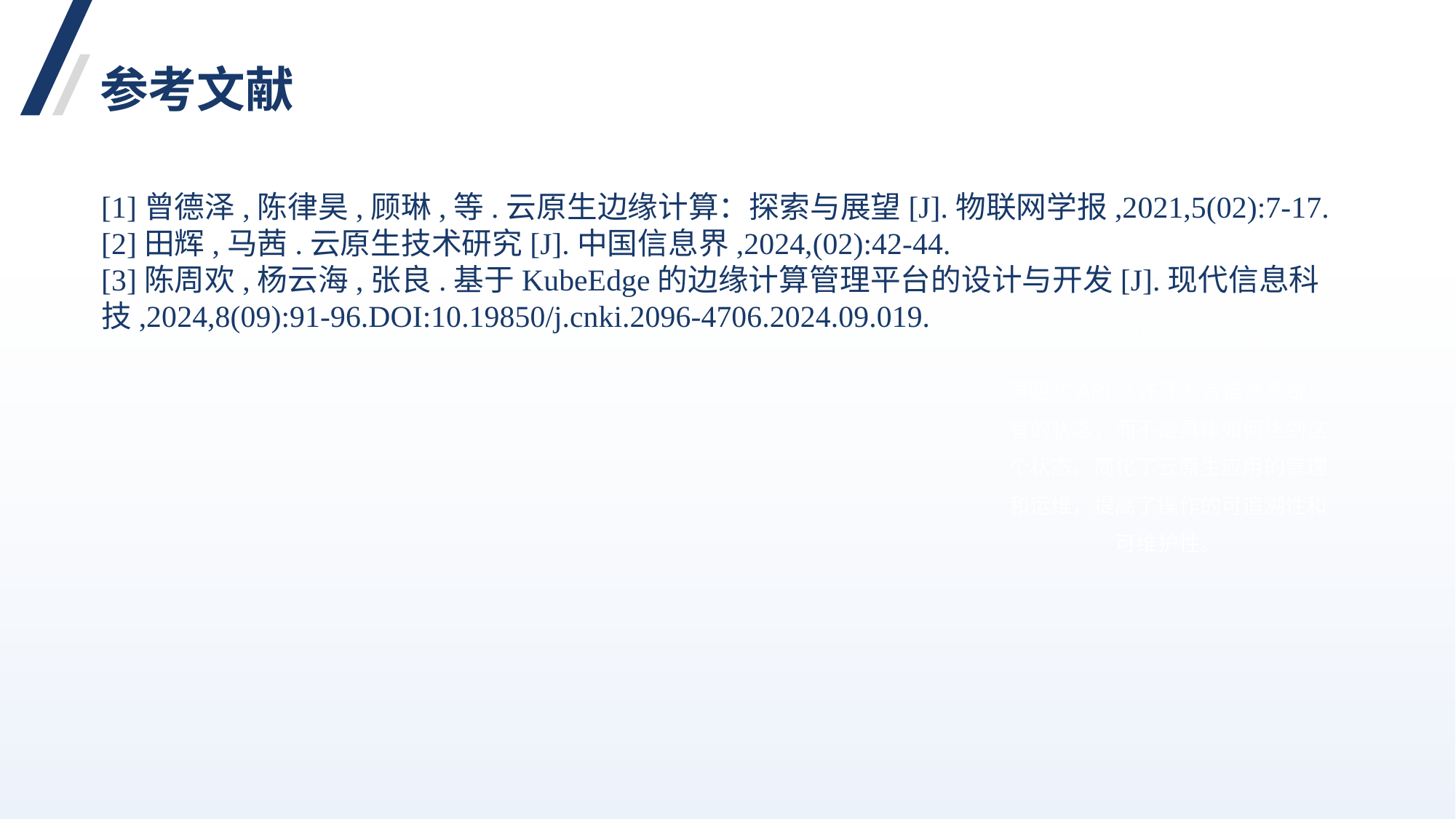

参考文献
[1]曾德泽,陈律昊,顾琳,等.云原生边缘计算：探索与展望[J].物联网学报,2021,5(02):7-17.
[2]田辉,马茜.云原生技术研究[J].中国信息界,2024,(02):42-44.
[3]陈周欢,杨云海,张良.基于KubeEdge的边缘计算管理平台的设计与开发[J].现代信息科技,2024,8(09):91-96.DOI:10.19850/j.cnki.2096-4706.2024.09.019.

声明式API的设计理念
声明式API允许开发者描述系统应有的状态，而不是具体如何达到这个状态，简化了云原生应用的管理和运维，提高了操作的可追溯性和可维护性。